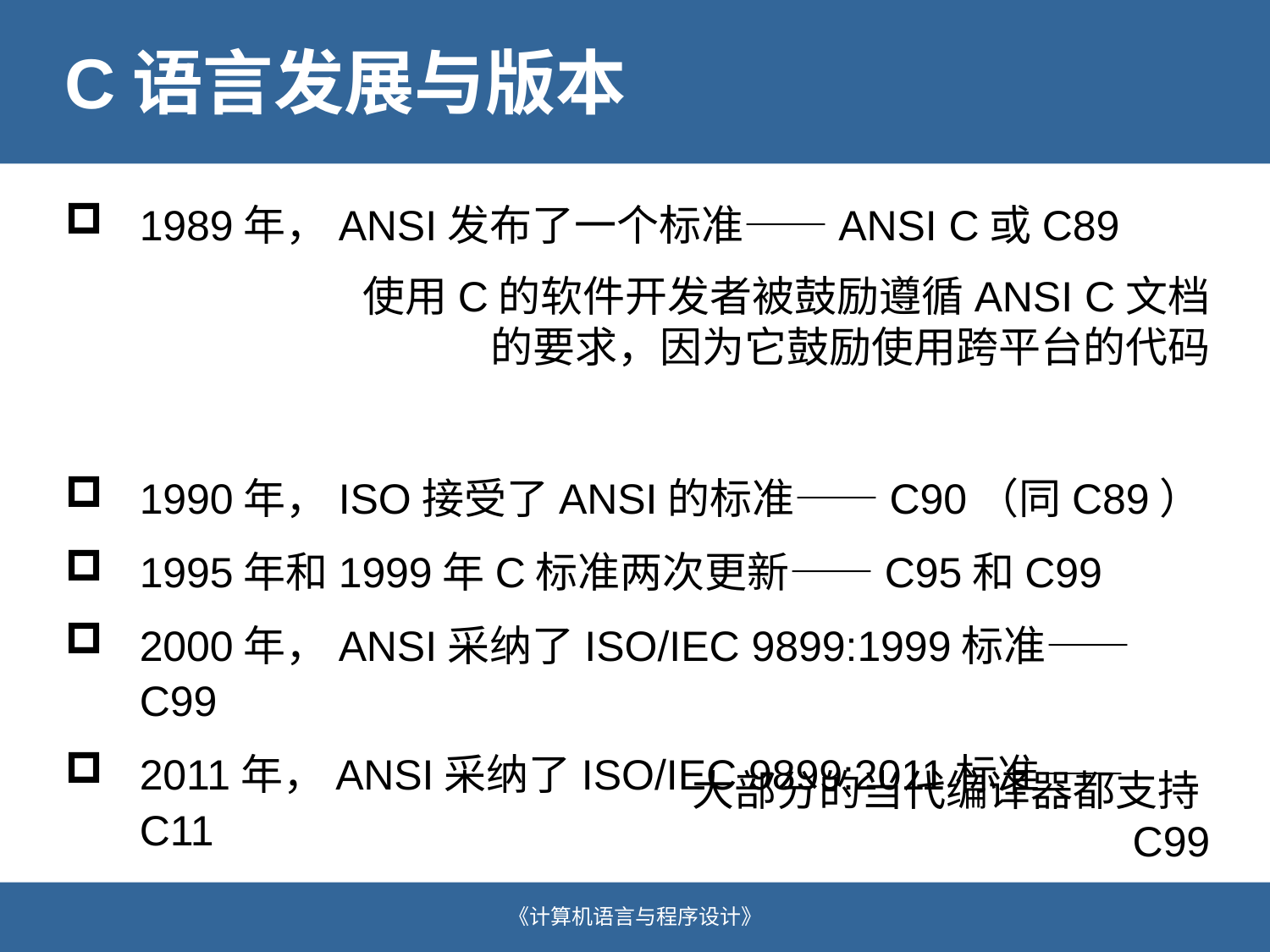

# C语言发展与版本
1989年，ANSI发布了一个标准——ANSI C或C89

1990年，ISO接受了ANSI的标准——C90（同C89）
1995年和1999年C标准两次更新——C95和C99
2000年，ANSI采纳了ISO/IEC 9899:1999标准——C99
2011年，ANSI采纳了ISO/IEC 9899:2011标准——C11
使用C的软件开发者被鼓励遵循ANSI C文档的要求，因为它鼓励使用跨平台的代码
大部分的当代编译器都支持C99

《计算机语言与程序设计》
25